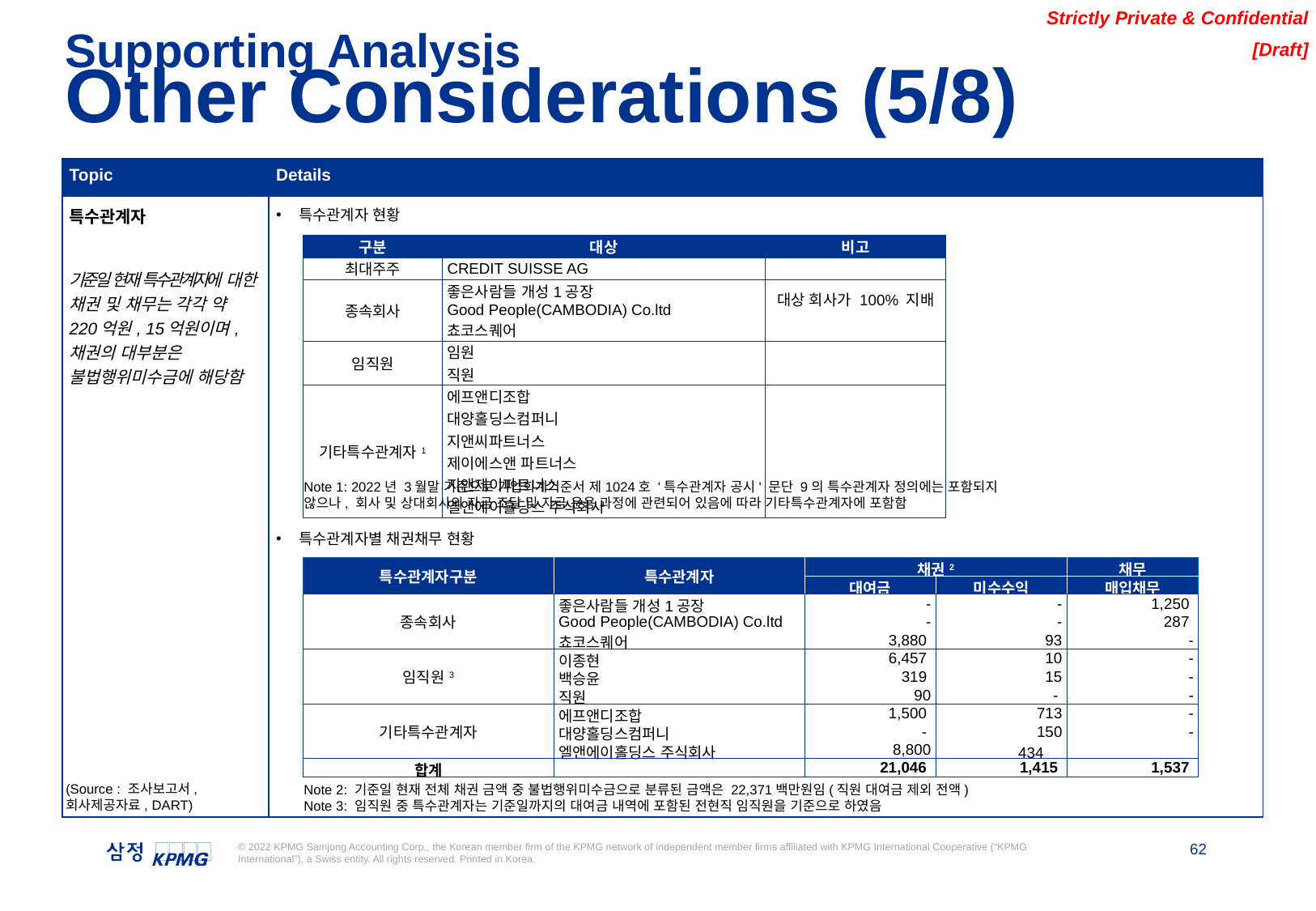

Supporting Analysis
Other Considerations (5/8)
| Topic | Details |
| --- | --- |
| 특수관계자 기준일 현재 특수관계자에 대한 채권 및 채무는 각각 약 220억원, 15억원이며, 채권의 대부분은 불법행위미수금에 해당함 | 특수관계자 현황 특수관계자별 채권채무 현황 |
| 구분 | 대상 | 비고 |
| --- | --- | --- |
| 최대주주 | CREDIT SUISSE AG |  |
| 종속회사 | 좋은사람들 개성1공장 | 대상 회사가 100% 지배 |
|  | Good People(CAMBODIA) Co.ltd |  |
|  | 쵸코스퀘어 |  |
| 임직원 | 임원 |  |
|  | 직원 |  |
| 기타특수관계자1 | 에프앤디조합 |  |
|  | 대양홀딩스컴퍼니 |  |
|  | 지앤씨파트너스 |  |
|  | 제이에스앤 파트너스 |  |
|  | 지앤제이파트너스 |  |
|  | 엘앤에이홀딩스 주식회사 |  |
Note 1: 2022년 3월말 기준으로 기업회계기준서 제1024호 '특수관계자 공시' 문단 9의 특수관계자 정의에는 포함되지 않으나, 회사 및 상대회사의 자금 조달 및 자금 운용 과정에 관련되어 있음에 따라 기타특수관계자에 포함함
| 특수관계자구분 | 특수관계자 | 채권2 |  | 채무 |
| --- | --- | --- | --- | --- |
|  |  | 대여금 | 미수수익 | 매입채무 |
| 종속회사 | 좋은사람들 개성1공장 | - | - | 1,250 |
|  | Good People(CAMBODIA) Co.ltd | - | - | 287 |
|  | 쵸코스퀘어 | 3,880 | 93 | - |
| 임직원3 | 이종현 | 6,457 | 10 | - |
|  | 백승윤 | 319 | 15 | - |
|  | 직원 | 90 | - | - |
| 기타특수관계자 | 에프앤디조합 | 1,500 | 713 | - |
|  | 대양홀딩스컴퍼니 | - | 150 | - |
|  | 엘앤에이홀딩스 주식회사 | 8,800 | 434 |  |
| 합계 |  | 21,046 | 1,415 | 1,537 |
(Source : 조사보고서, 회사제공자료, DART)
Note 2: 기준일 현재 전체 채권 금액 중 불법행위미수금으로 분류된 금액은 22,371백만원임(직원 대여금 제외 전액)
Note 3: 임직원 중 특수관계자는 기준일까지의 대여금 내역에 포함된 전현직 임직원을 기준으로 하였음